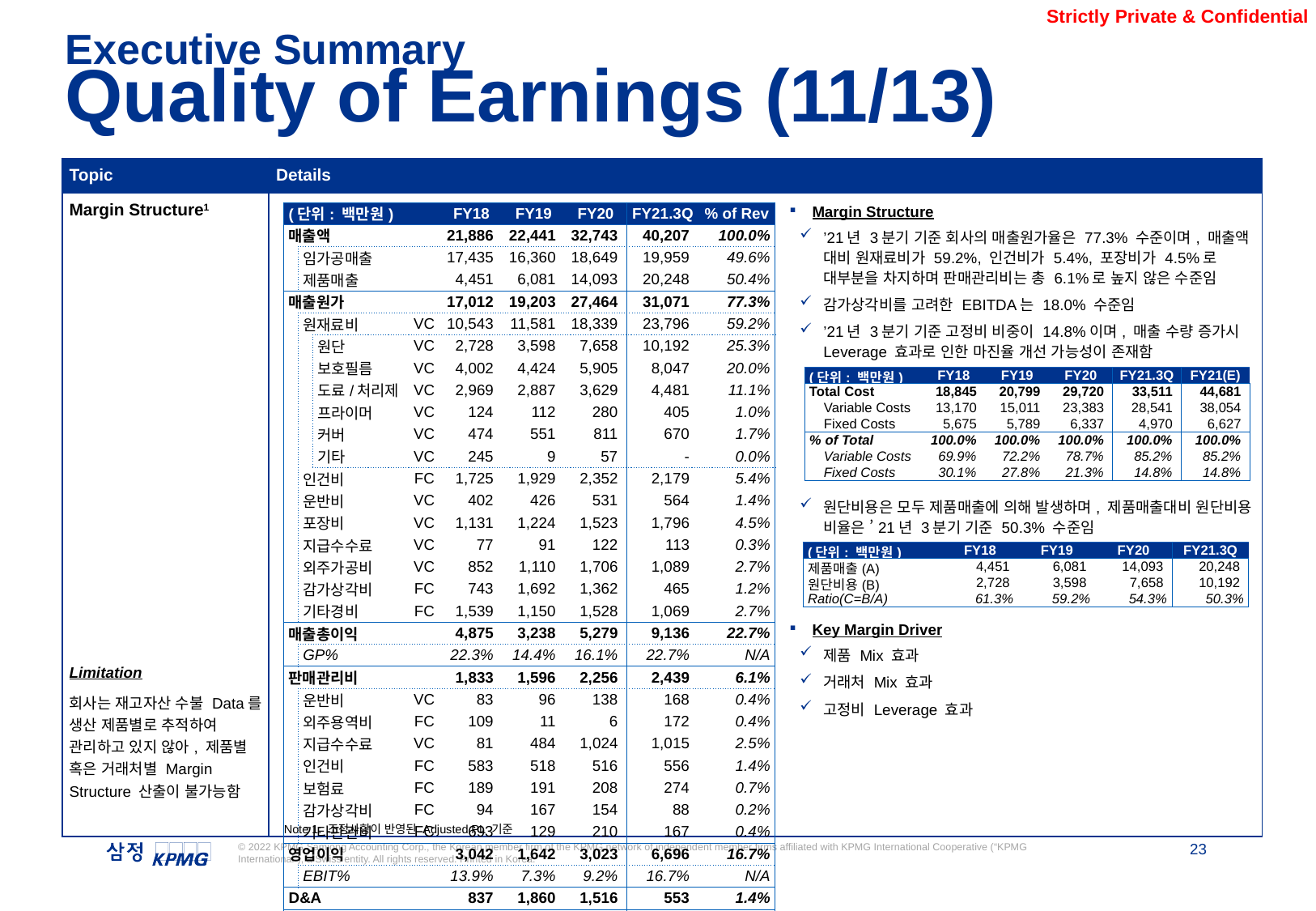

Executive Summary
Quality of Earnings (11/13)
| Topic | Details |
| --- | --- |
| Margin Structure1 Limitation 회사는 재고자산 수불 Data를 생산 제품별로 추적하여 관리하고 있지 않아, 제품별 혹은 거래처별 Margin Structure 산출이 불가능함 | Margin Structure ’21년 3분기 기준 회사의 매출원가율은 77.3% 수준이며, 매출액 대비 원재료비가 59.2%, 인건비가 5.4%, 포장비가 4.5%로 대부분을 차지하며 판매관리비는 총 6.1%로 높지 않은 수준임 감가상각비를 고려한 EBITDA는 18.0% 수준임 ’21년 3분기 기준 고정비 비중이 14.8%이며, 매출 수량 증가시 Leverage 효과로 인한 마진율 개선 가능성이 존재함 원단비용은 모두 제품매출에 의해 발생하며, 제품매출대비 원단비용 비율은 ’21년 3분기 기준 50.3% 수준임 Key Margin Driver 제품 Mix 효과 거래처 Mix 효과 고정비 Leverage 효과 |
| (단위: 백만원) |  |  |  | FY18 | FY19 | FY20 | FY21.3Q | % of Rev |
| --- | --- | --- | --- | --- | --- | --- | --- | --- |
| 매출액 |  |  |  | 21,886 | 22,441 | 32,743 | 40,207 | 100.0% |
|  | 임가공매출 |  |  | 17,435 | 16,360 | 18,649 | 19,959 | 49.6% |
|  | 제품매출 |  |  | 4,451 | 6,081 | 14,093 | 20,248 | 50.4% |
| 매출원가 |  |  |  | 17,012 | 19,203 | 27,464 | 31,071 | 77.3% |
|  | 원재료비 |  | VC | 10,543 | 11,581 | 18,339 | 23,796 | 59.2% |
|  |  | 원단 | VC | 2,728 | 3,598 | 7,658 | 10,192 | 25.3% |
|  |  | 보호필름 | VC | 4,002 | 4,424 | 5,905 | 8,047 | 20.0% |
|  |  | 도료/처리제 | VC | 2,969 | 2,887 | 3,629 | 4,481 | 11.1% |
|  |  | 프라이머 | VC | 124 | 112 | 280 | 405 | 1.0% |
|  |  | 커버 | VC | 474 | 551 | 811 | 670 | 1.7% |
|  |  | 기타 | VC | 245 | 9 | 57 | - | 0.0% |
|  | 인건비 |  | FC | 1,725 | 1,929 | 2,352 | 2,179 | 5.4% |
|  | 운반비 |  | VC | 402 | 426 | 531 | 564 | 1.4% |
|  | 포장비 |  | VC | 1,131 | 1,224 | 1,523 | 1,796 | 4.5% |
|  | 지급수수료 |  | VC | 77 | 91 | 122 | 113 | 0.3% |
|  | 외주가공비 |  | VC | 852 | 1,110 | 1,706 | 1,089 | 2.7% |
|  | 감가상각비 |  | FC | 743 | 1,692 | 1,362 | 465 | 1.2% |
|  | 기타경비 |  | FC | 1,539 | 1,150 | 1,528 | 1,069 | 2.7% |
| 매출총이익 |  |  |  | 4,875 | 3,238 | 5,279 | 9,136 | 22.7% |
|  | GP% |  |  | 22.3% | 14.4% | 16.1% | 22.7% | N/A |
| 판매관리비 |  |  |  | 1,833 | 1,596 | 2,256 | 2,439 | 6.1% |
|  | 운반비 |  | VC | 83 | 96 | 138 | 168 | 0.4% |
|  | 외주용역비 |  | FC | 109 | 11 | 6 | 172 | 0.4% |
|  | 지급수수료 |  | VC | 81 | 484 | 1,024 | 1,015 | 2.5% |
|  | 인건비 |  | FC | 583 | 518 | 516 | 556 | 1.4% |
|  | 보험료 |  | FC | 189 | 191 | 208 | 274 | 0.7% |
|  | 감가상각비 |  | FC | 94 | 167 | 154 | 88 | 0.2% |
|  | 기타판관비 |  | FC | 693 | 129 | 210 | 167 | 0.4% |
| 영업이익 |  |  |  | 3,042 | 1,642 | 3,023 | 6,696 | 16.7% |
|  | EBIT% |  |  | 13.9% | 7.3% | 9.2% | 16.7% | N/A |
| D&A |  |  |  | 837 | 1,860 | 1,516 | 553 | 1.4% |
| EBITDA |  |  |  | 3,878 | 3,501 | 4,539 | 7,249 | 18.0% |
|  | EBITDA% |  |  | 17.7% | 15.6% | 13.9% | 18.0% | N/A |
| (단위: 백만원) |  | FY18 | FY19 | FY20 | FY21.3Q | FY21(E) |
| --- | --- | --- | --- | --- | --- | --- |
| Total Cost |  | 18,845 | 20,799 | 29,720 | 33,511 | 44,681 |
|  | Variable Costs | 13,170 | 15,011 | 23,383 | 28,541 | 38,054 |
|  | Fixed Costs | 5,675 | 5,789 | 6,337 | 4,970 | 6,627 |
| % of Total |  | 100.0% | 100.0% | 100.0% | 100.0% | 100.0% |
|  | Variable Costs | 69.9% | 72.2% | 78.7% | 85.2% | 85.2% |
|  | Fixed Costs | 30.1% | 27.8% | 21.3% | 14.8% | 14.8% |
| (단위: 백만원) | FY18 | FY19 | FY20 | FY21.3Q |
| --- | --- | --- | --- | --- |
| 제품매출(A) | 4,451 | 6,081 | 14,093 | 20,248 |
| 원단비용(B) | 2,728 | 3,598 | 7,658 | 10,192 |
| Ratio(C=B/A) | 61.3% | 59.2% | 54.3% | 50.3% |
Note 1: 조정사항이 반영된 Adjusted PL 기준